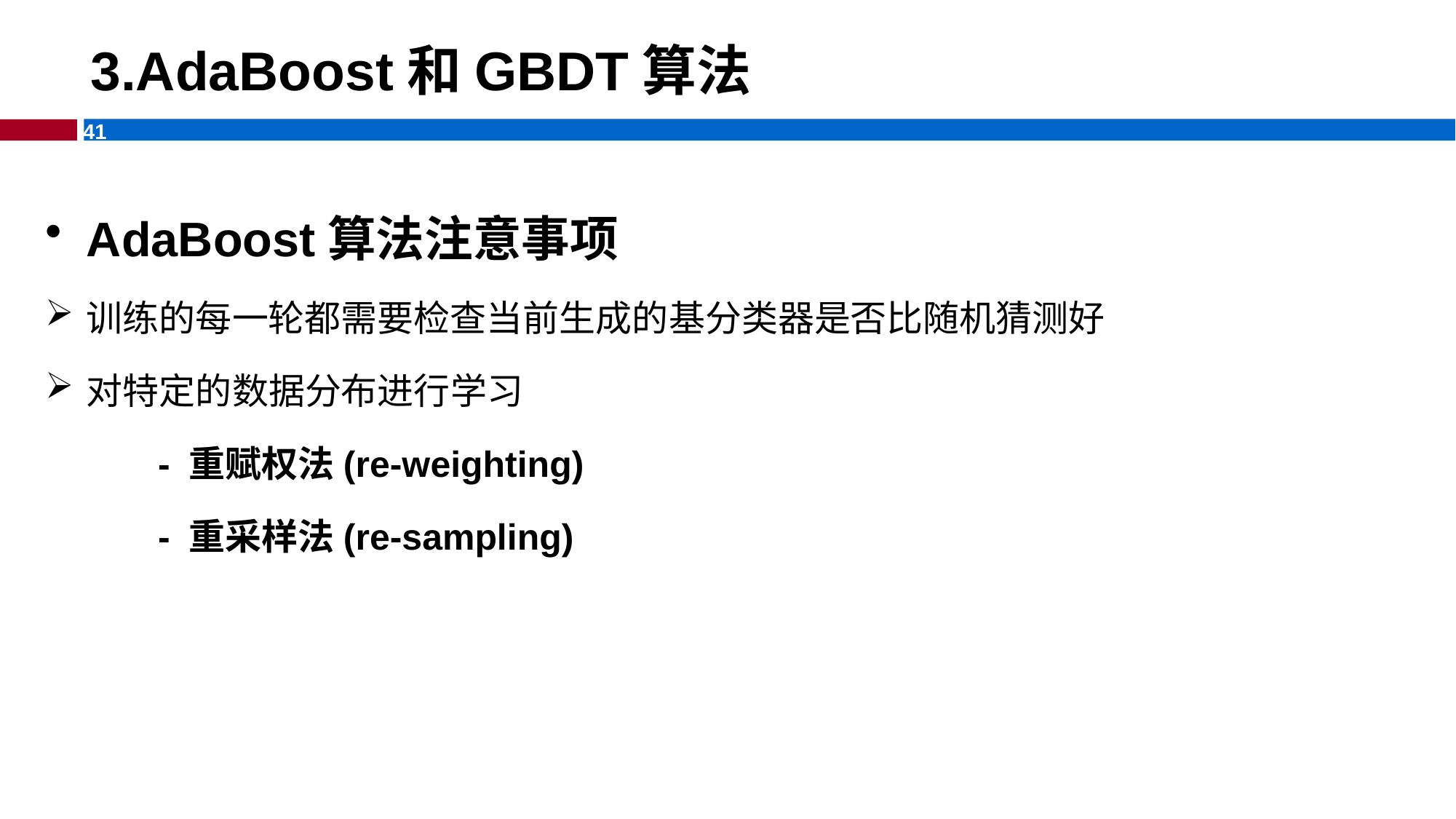

3.AdaBoost和GBDT算法
AdaBoost算法注意事项
训练的每一轮都需要检查当前生成的基分类器是否比随机猜测好
对特定的数据分布进行学习
           - 重赋权法(re-weighting)
           - 重采样法(re-sampling)